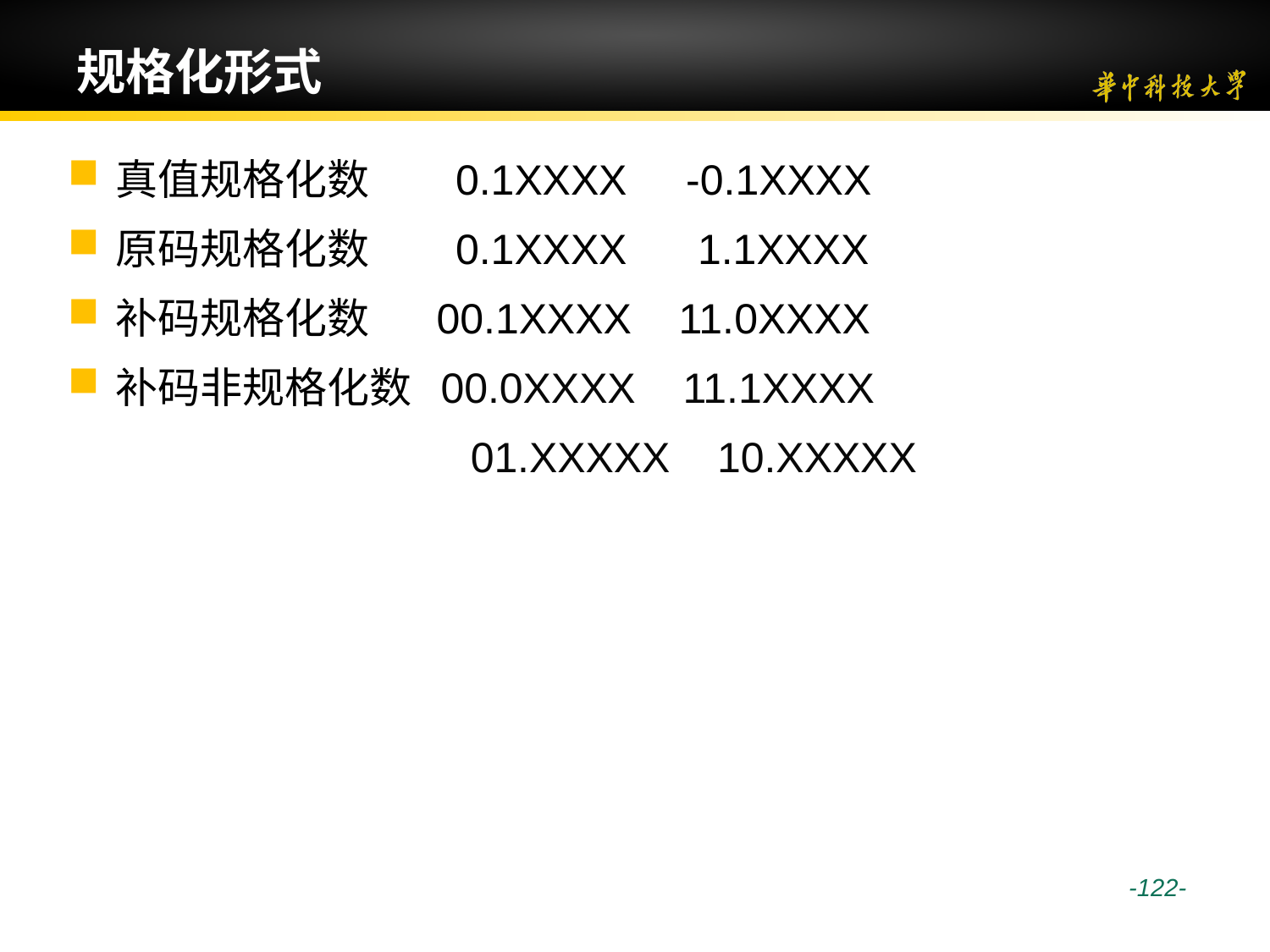

# 规格化形式
真值规格化数        0.1XXXX     -0.1XXXX
原码规格化数        0.1XXXX      1.1XXXX
补码规格化数      00.1XXXX    11.0XXXX
补码非规格化数  00.0XXXX    11.1XXXX
                                  01.XXXXX    10.XXXXX

 -122-